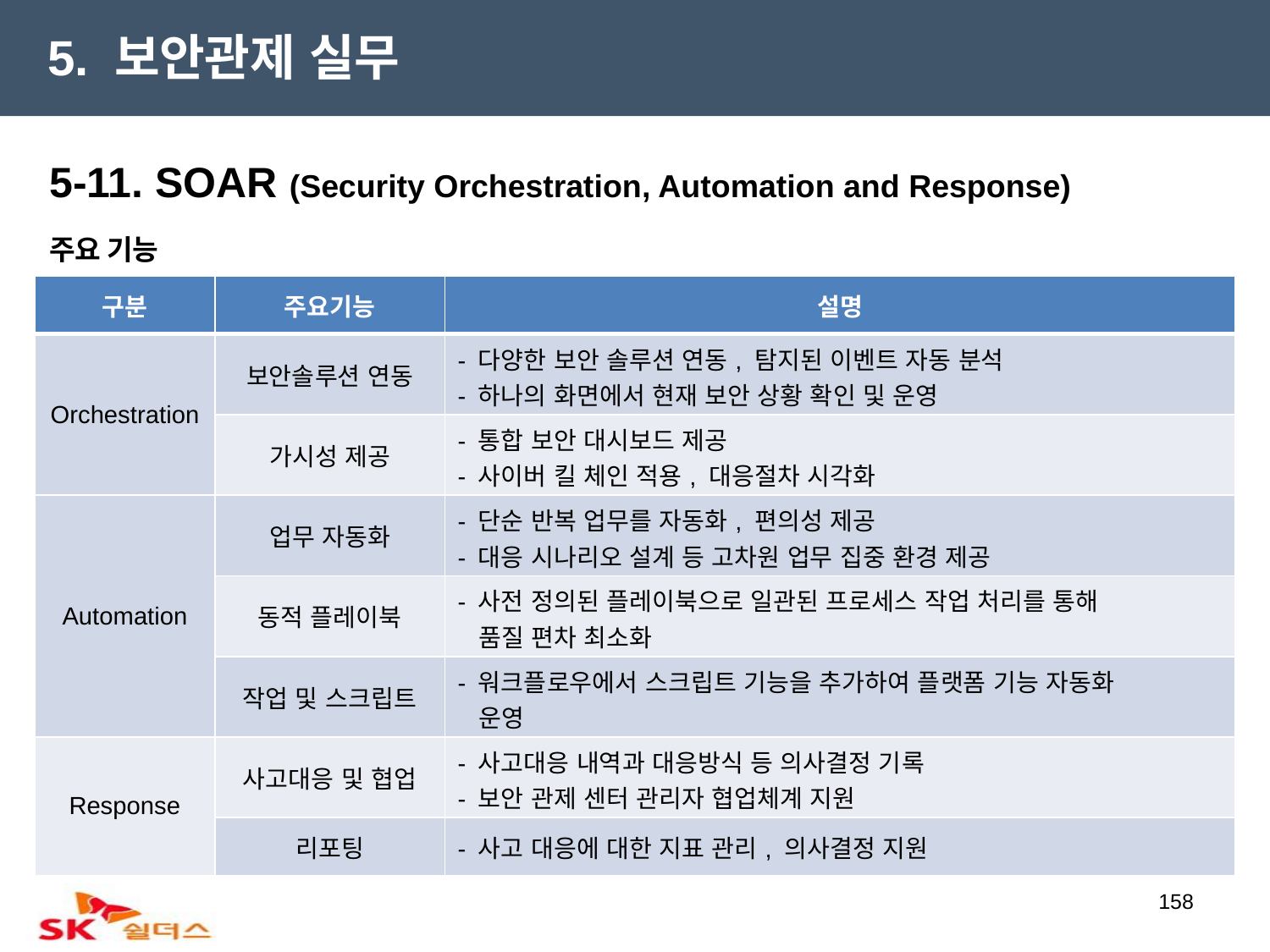

5. 보안관제 실무
5-11. SOAR (Security Orchestration, Automation and Response)
주요 기능
| 구분 | 주요기능 | 설명 |
| --- | --- | --- |
| Orchestration | 보안솔루션 연동 | - 다양한 보안 솔루션 연동, 탐지된 이벤트 자동 분석 - 하나의 화면에서 현재 보안 상황 확인 및 운영 |
|  | 가시성 제공 | - 통합 보안 대시보드 제공 - 사이버 킬 체인 적용, 대응절차 시각화 |
| Automation | 업무 자동화 | - 단순 반복 업무를 자동화, 편의성 제공 - 대응 시나리오 설계 등 고차원 업무 집중 환경 제공 |
|  | 동적 플레이북 | - 사전 정의된 플레이북으로 일관된 프로세스 작업 처리를 통해 품질 편차 최소화 |
|  | 작업 및 스크립트 | - 워크플로우에서 스크립트 기능을 추가하여 플랫폼 기능 자동화 운영 |
| Response | 사고대응 및 협업 | - 사고대응 내역과 대응방식 등 의사결정 기록 - 보안 관제 센터 관리자 협업체계 지원 |
|  | 리포팅 | - 사고 대응에 대한 지표 관리, 의사결정 지원 |
158